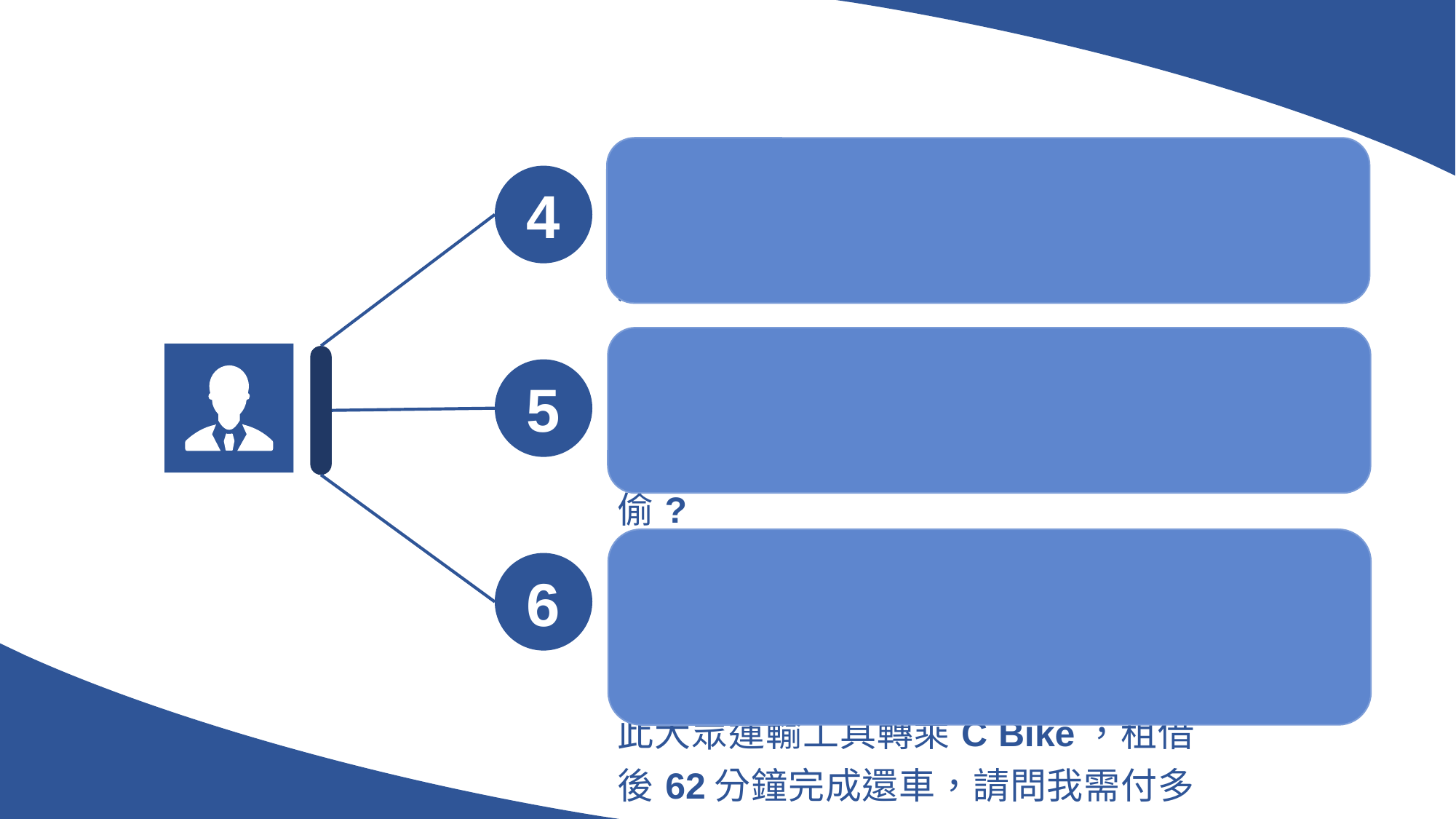

| 請先說出水靈科技對租賃地點的考量是哪三個?再說出你認為還有什麼因素應該要考量? |  |  |  |  |  |  |  |
| --- | --- | --- | --- | --- | --- | --- | --- |
|  |  |  |  |  |  |  |  |
| 請說出C Bike防失竊的方法是什麼?再分享一下你是如何防範腳踏車被偷? |  |  |  |  |  |  |  |
|  |  |  |  |  |  |  |  |
| 請說出轉乘優惠是C Bike與哪個大眾運輸工具的合作?假設今天透過此大眾運輸工具轉乘C Bike，租借後62分鐘完成還車，請問我需付多少錢? |  |  |  |  |  |  |  |
4
5
6